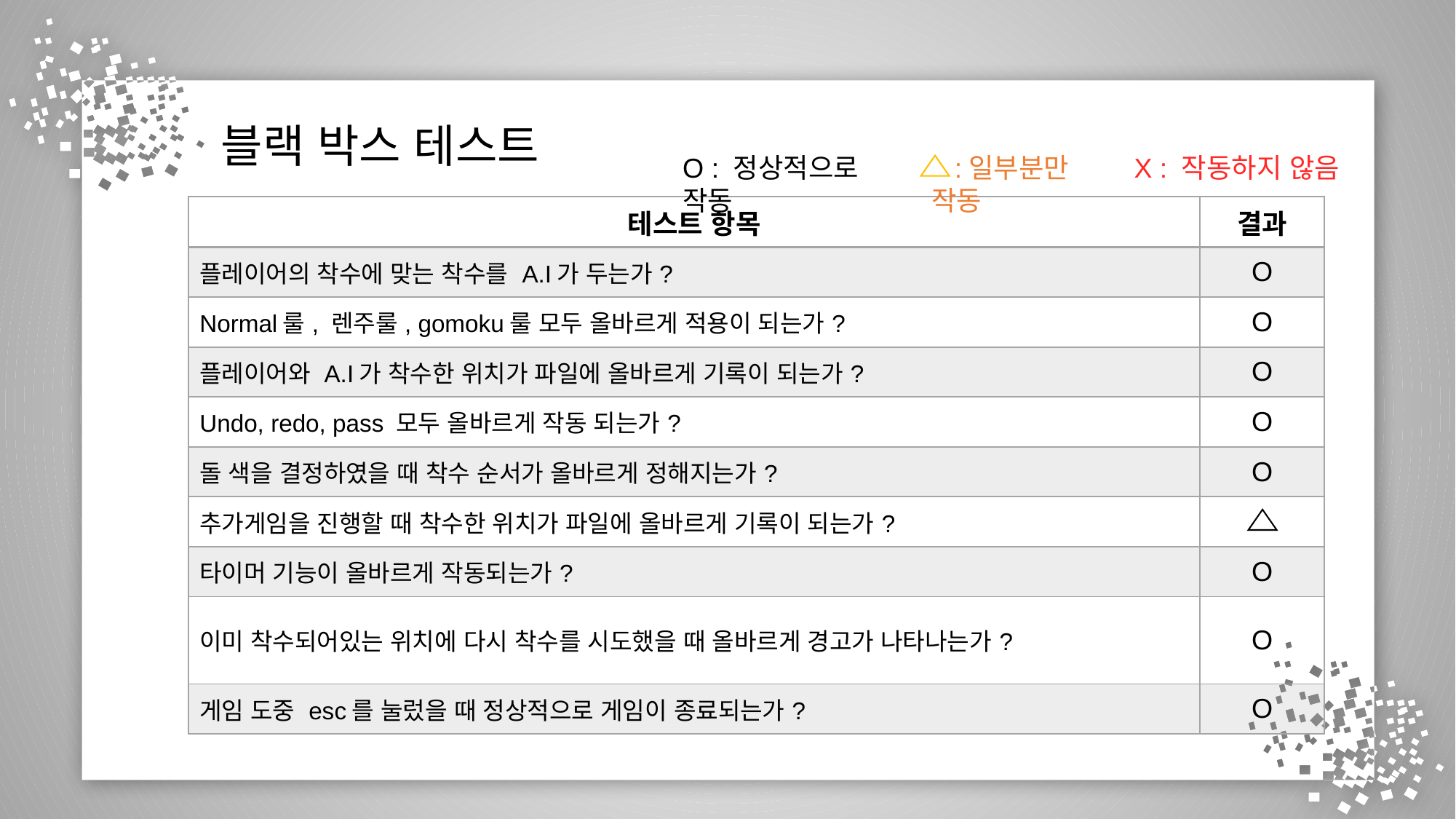

블랙 박스 테스트
O : 정상적으로 작동
   :일부분만 작동
X : 작동하지 않음

| 테스트 항목 | 결과 |
| --- | --- |
| 플레이어의 착수에 맞는 착수를 A.I가 두는가? | O |
| Normal룰, 렌주룰, gomoku룰 모두 올바르게 적용이 되는가? | O |
| 플레이어와 A.I가 착수한 위치가 파일에 올바르게 기록이 되는가? | O |
| Undo, redo, pass 모두 올바르게 작동 되는가? | O |
| 돌 색을 결정하였을 때 착수 순서가 올바르게 정해지는가? | O |
| 추가게임을 진행할 때 착수한 위치가 파일에 올바르게 기록이 되는가? |  |
| 타이머 기능이 올바르게 작동되는가? | O |
| 이미 착수되어있는 위치에 다시 착수를 시도했을 때 올바르게 경고가 나타나는가? | O |
| 게임 도중 esc를 눌렀을 때 정상적으로 게임이 종료되는가? | O |